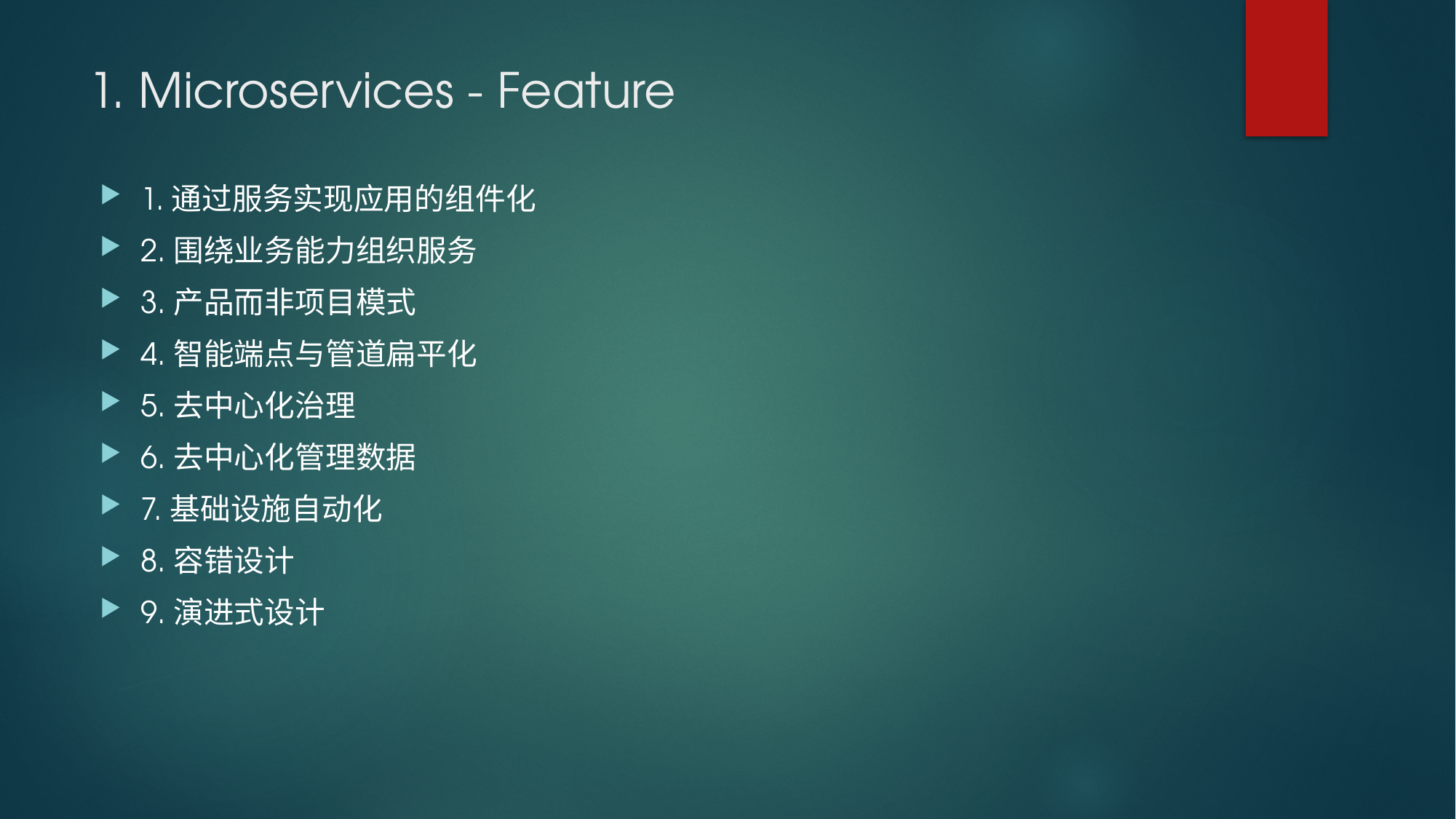

# 1. Microservices - Feature
1.通过服务实现应用的组件化
2.围绕业务能力组织服务
3.产品而非项目模式
4.智能端点与管道扁平化
5.去中心化治理
6.去中心化管理数据
7.基础设施自动化
8.容错设计
9.演进式设计